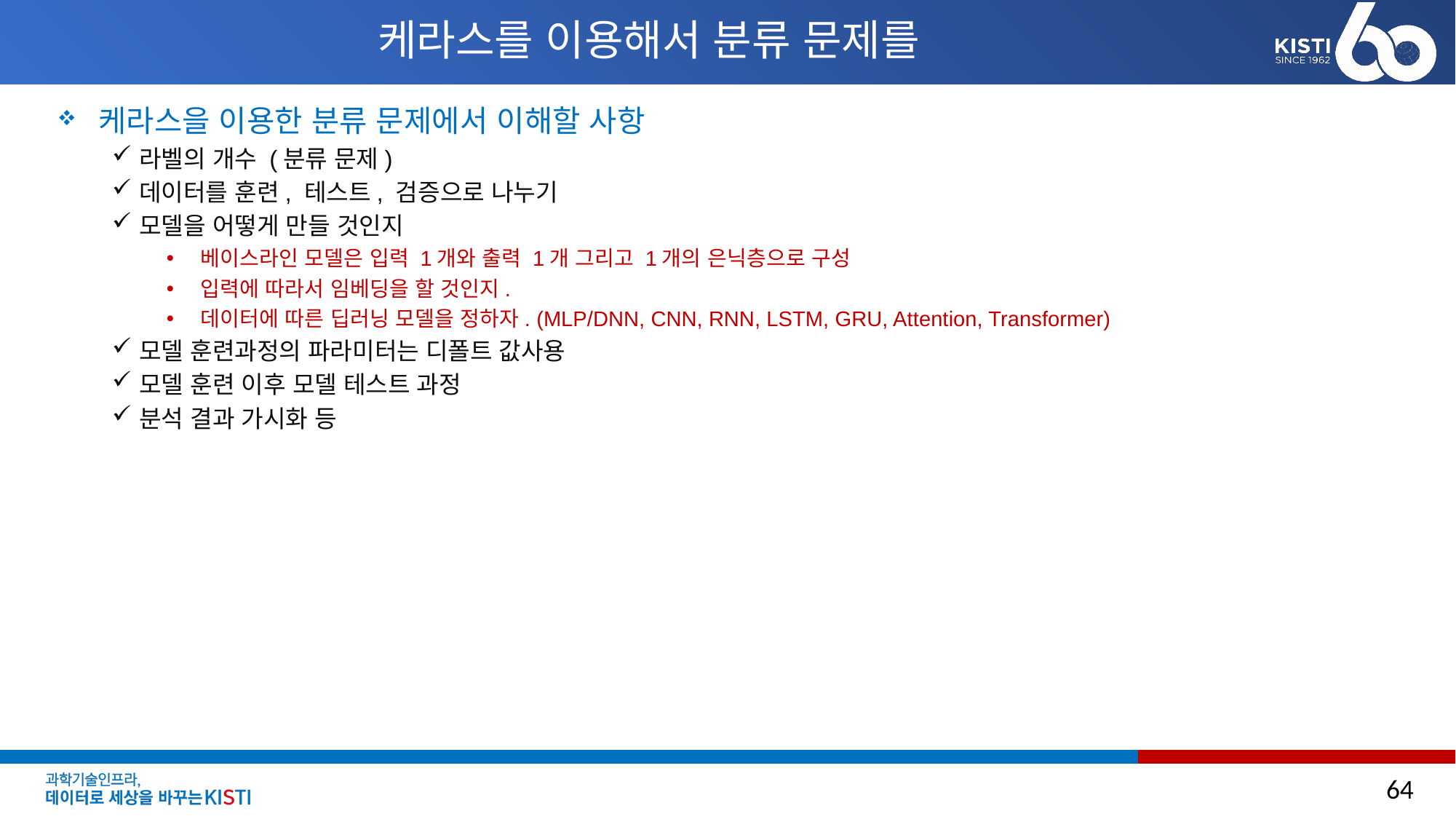

# 케라스를 이용해서 분류 문제를
케라스을 이용한 분류 문제에서 이해할 사항
라벨의 개수 (분류 문제)
데이터를 훈련, 테스트, 검증으로 나누기
모델을 어떻게 만들 것인지
베이스라인 모델은 입력 1개와 출력 1개 그리고 1개의 은닉층으로 구성
입력에 따라서 임베딩을 할 것인지.
데이터에 따른 딥러닝 모델을 정하자. (MLP/DNN, CNN, RNN, LSTM, GRU, Attention, Transformer)
모델 훈련과정의 파라미터는 디폴트 값사용
모델 훈련 이후 모델 테스트 과정
분석 결과 가시화 등

64